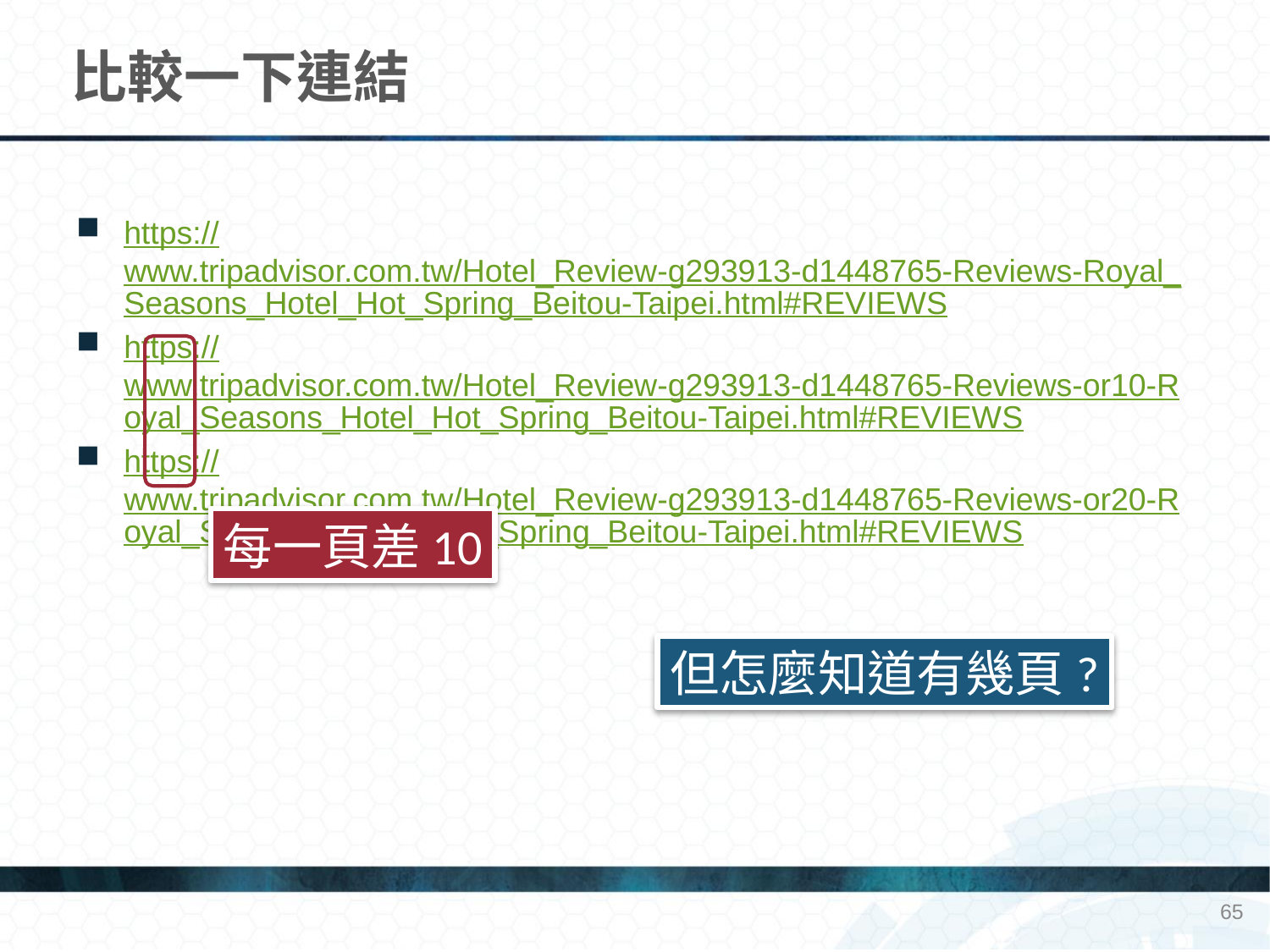

# 比較一下連結
https://www.tripadvisor.com.tw/Hotel_Review-g293913-d1448765-Reviews-Royal_Seasons_Hotel_Hot_Spring_Beitou-Taipei.html#REVIEWS
https://www.tripadvisor.com.tw/Hotel_Review-g293913-d1448765-Reviews-or10-Royal_Seasons_Hotel_Hot_Spring_Beitou-Taipei.html#REVIEWS
https://www.tripadvisor.com.tw/Hotel_Review-g293913-d1448765-Reviews-or20-Royal_Seasons_Hotel_Hot_Spring_Beitou-Taipei.html#REVIEWS

每一頁差10
但怎麼知道有幾頁?
65